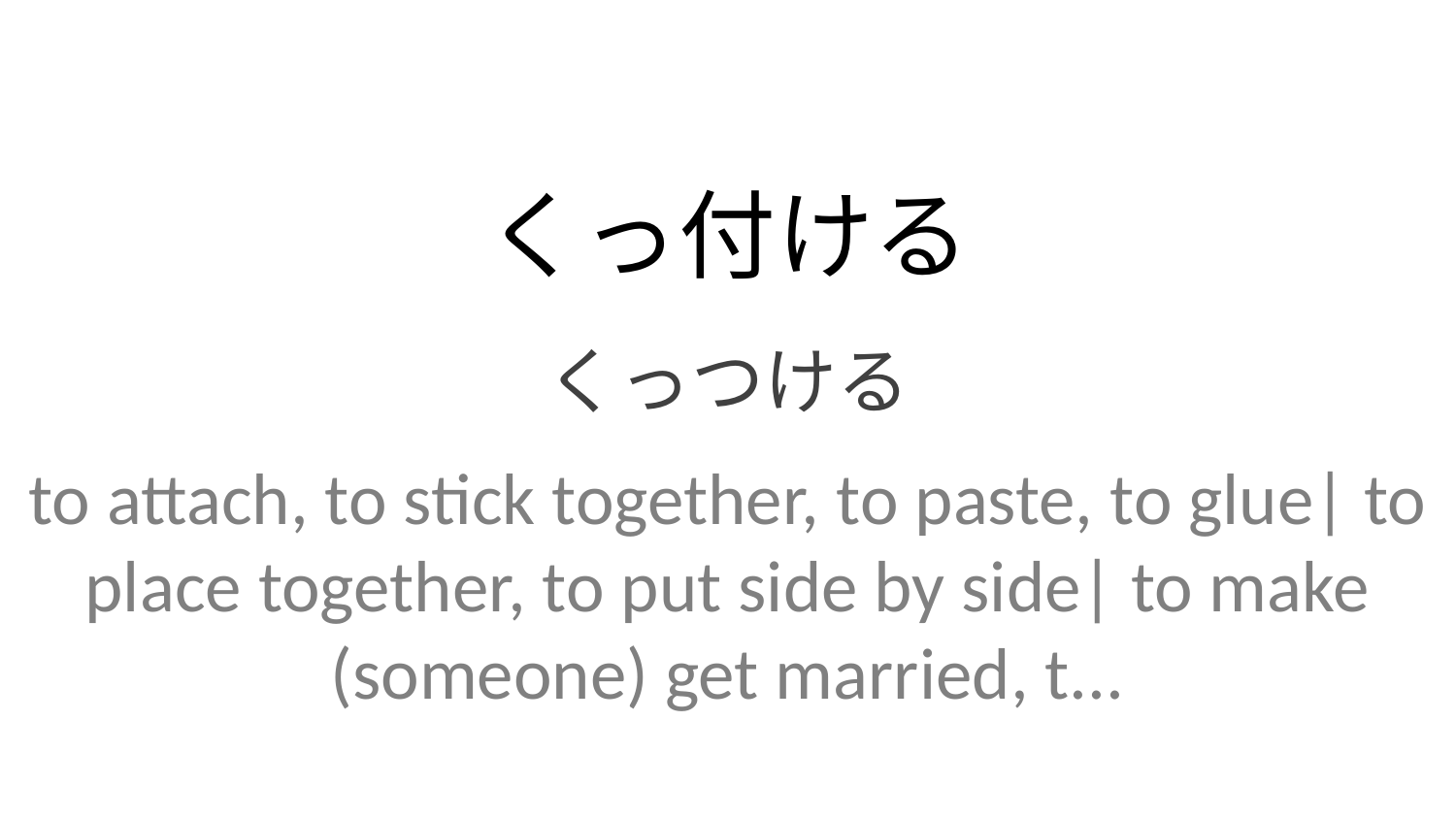

くっ付ける

くっつける
to attach, to stick together, to paste, to glue| to place together, to put side by side| to make (someone) get married, t...